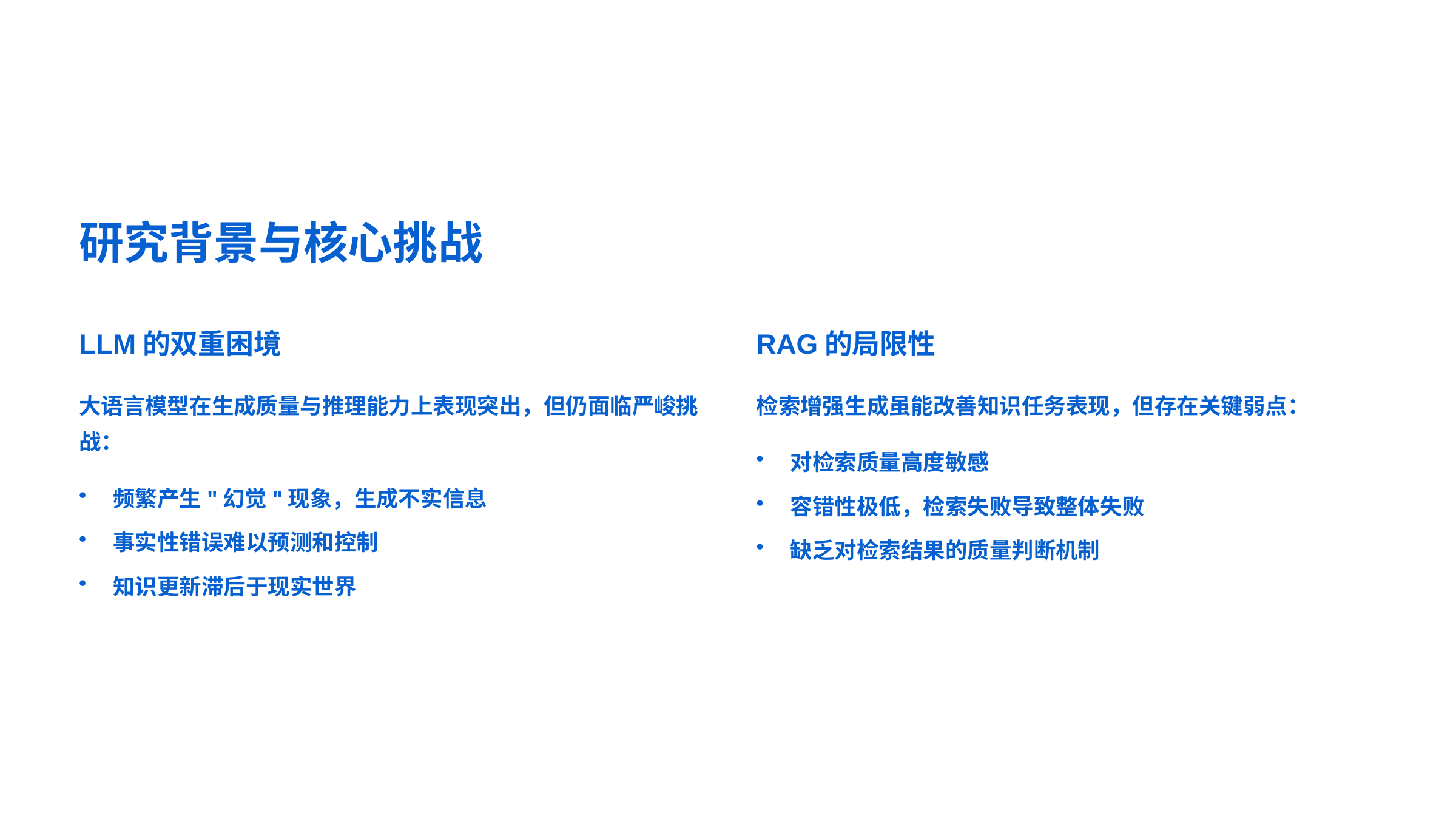

研究背景与核心挑战
LLM的双重困境
RAG的局限性
大语言模型在生成质量与推理能力上表现突出，但仍面临严峻挑战：
检索增强生成虽能改善知识任务表现，但存在关键弱点：
对检索质量高度敏感
频繁产生"幻觉"现象，生成不实信息
容错性极低，检索失败导致整体失败
事实性错误难以预测和控制
缺乏对检索结果的质量判断机制
知识更新滞后于现实世界